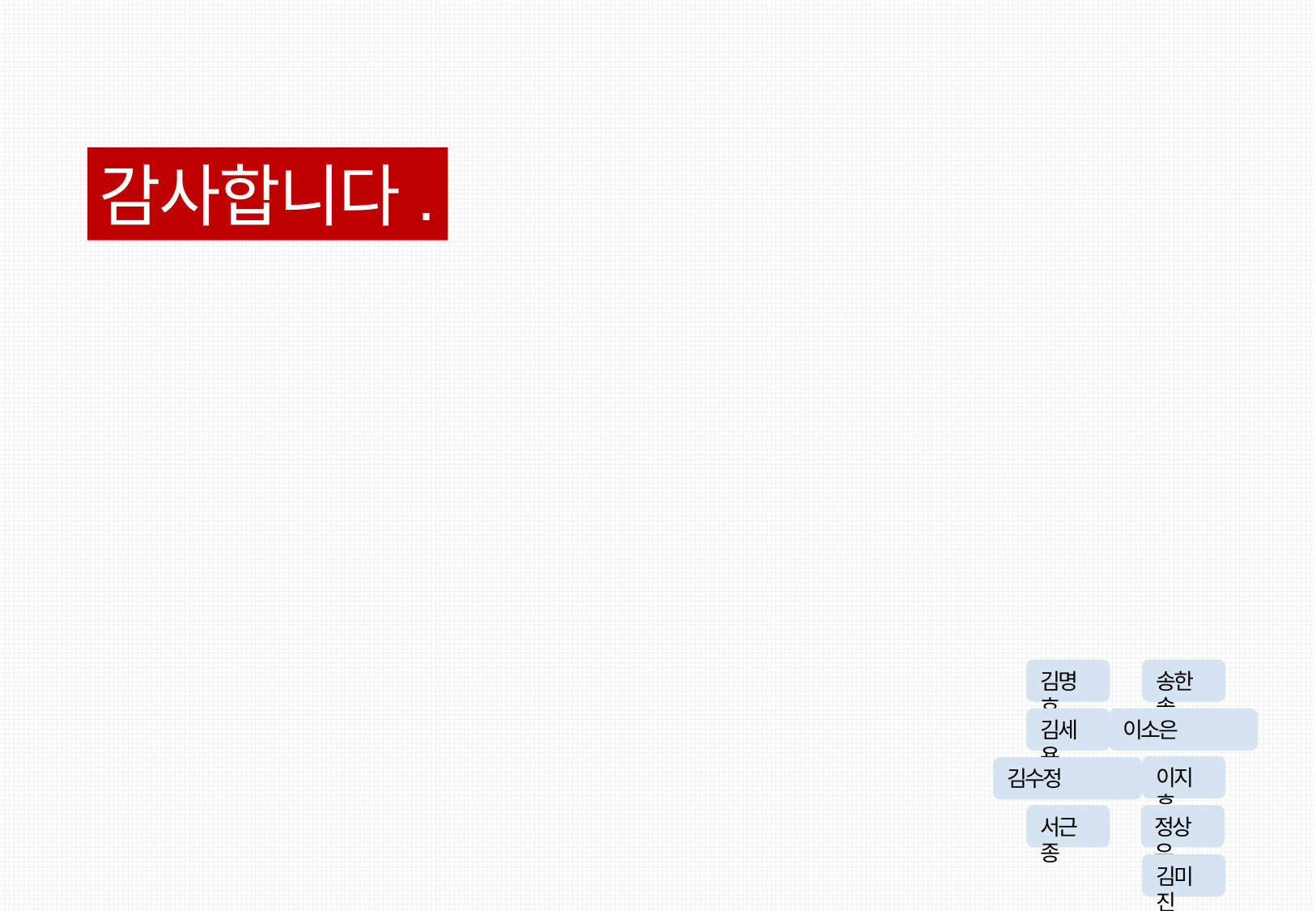

감사합니다.
송한솔
김명호
김세용
이소은
이지훈
김수정
서근종
정상우
김미진